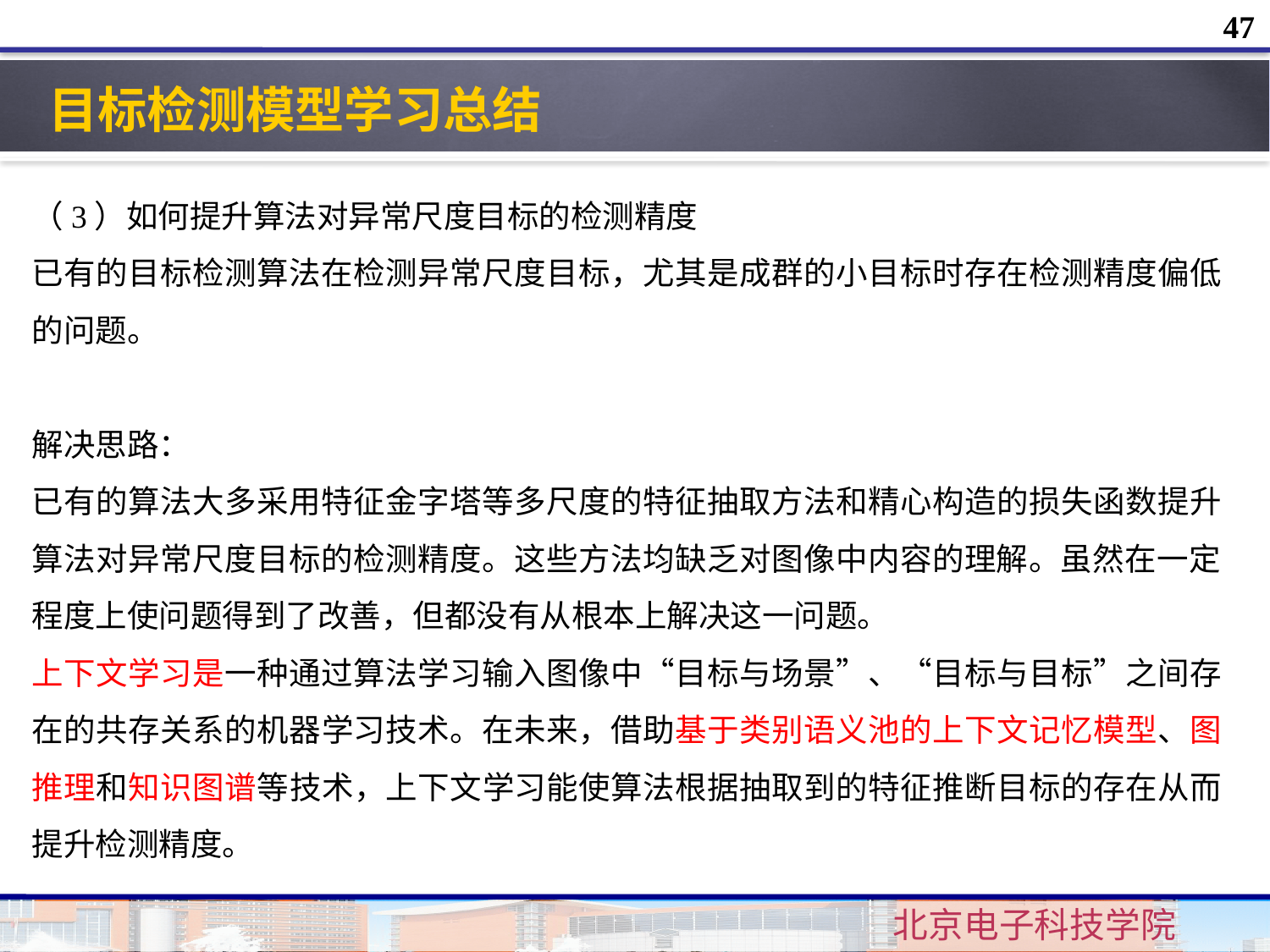

47
目标检测模型学习总结
（3）如何提升算法对异常尺度目标的检测精度
已有的目标检测算法在检测异常尺度目标，尤其是成群的小目标时存在检测精度偏低的问题。

解决思路：
已有的算法大多采用特征金字塔等多尺度的特征抽取方法和精心构造的损失函数提升算法对异常尺度目标的检测精度。这些方法均缺乏对图像中内容的理解。虽然在一定程度上使问题得到了改善，但都没有从根本上解决这一问题。
上下文学习是一种通过算法学习输入图像中“目标与场景”、“目标与目标”之间存在的共存关系的机器学习技术。在未来，借助基于类别语义池的上下文记忆模型、图推理和知识图谱等技术，上下文学习能使算法根据抽取到的特征推断目标的存在从而提升检测精度。